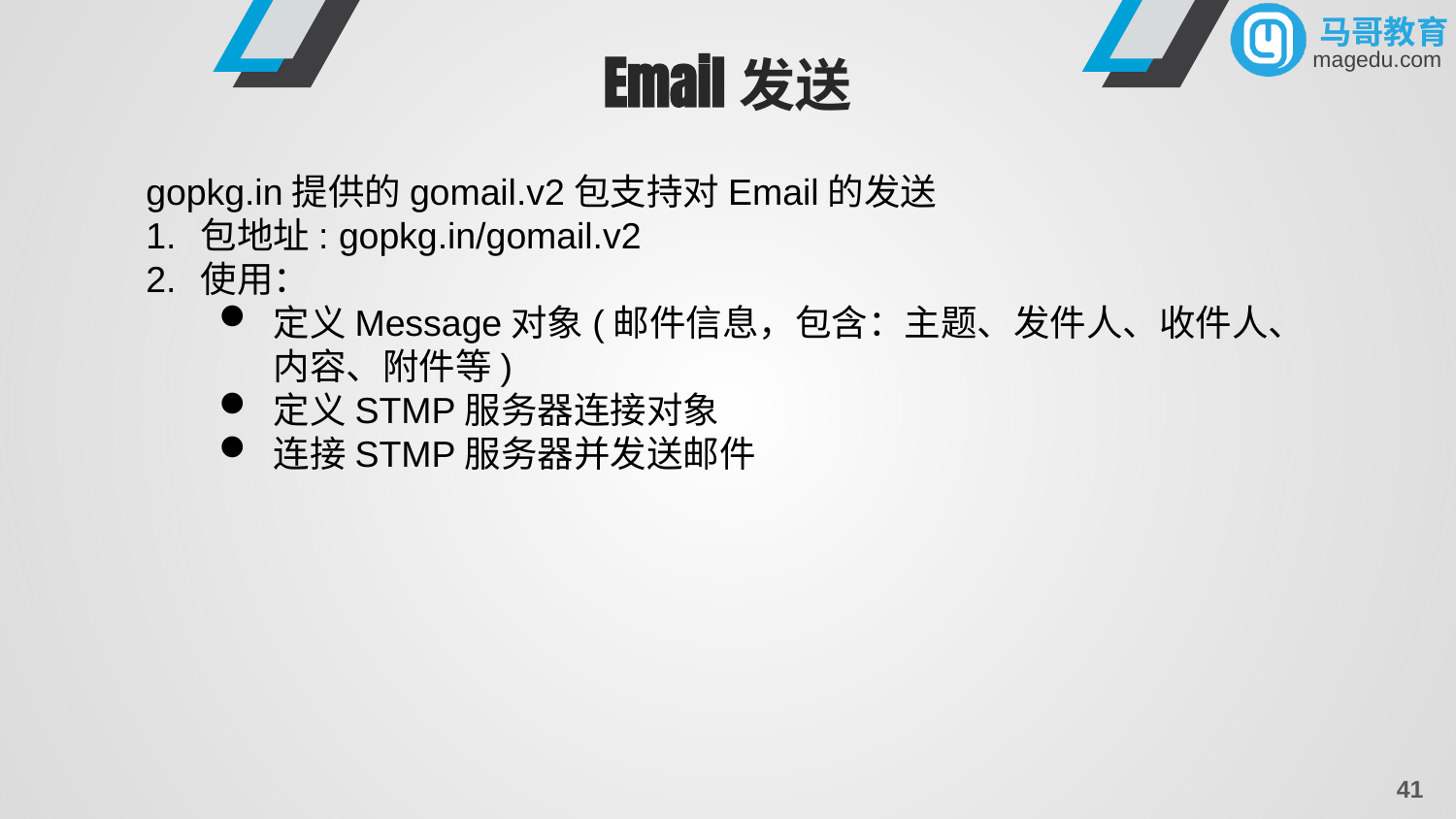

Email发送
gopkg.in提供的gomail.v2包支持对Email的发送
包地址: gopkg.in/gomail.v2
使用：
定义Message对象(邮件信息，包含：主题、发件人、收件人、内容、附件等)
定义STMP服务器连接对象
连接STMP服务器并发送邮件